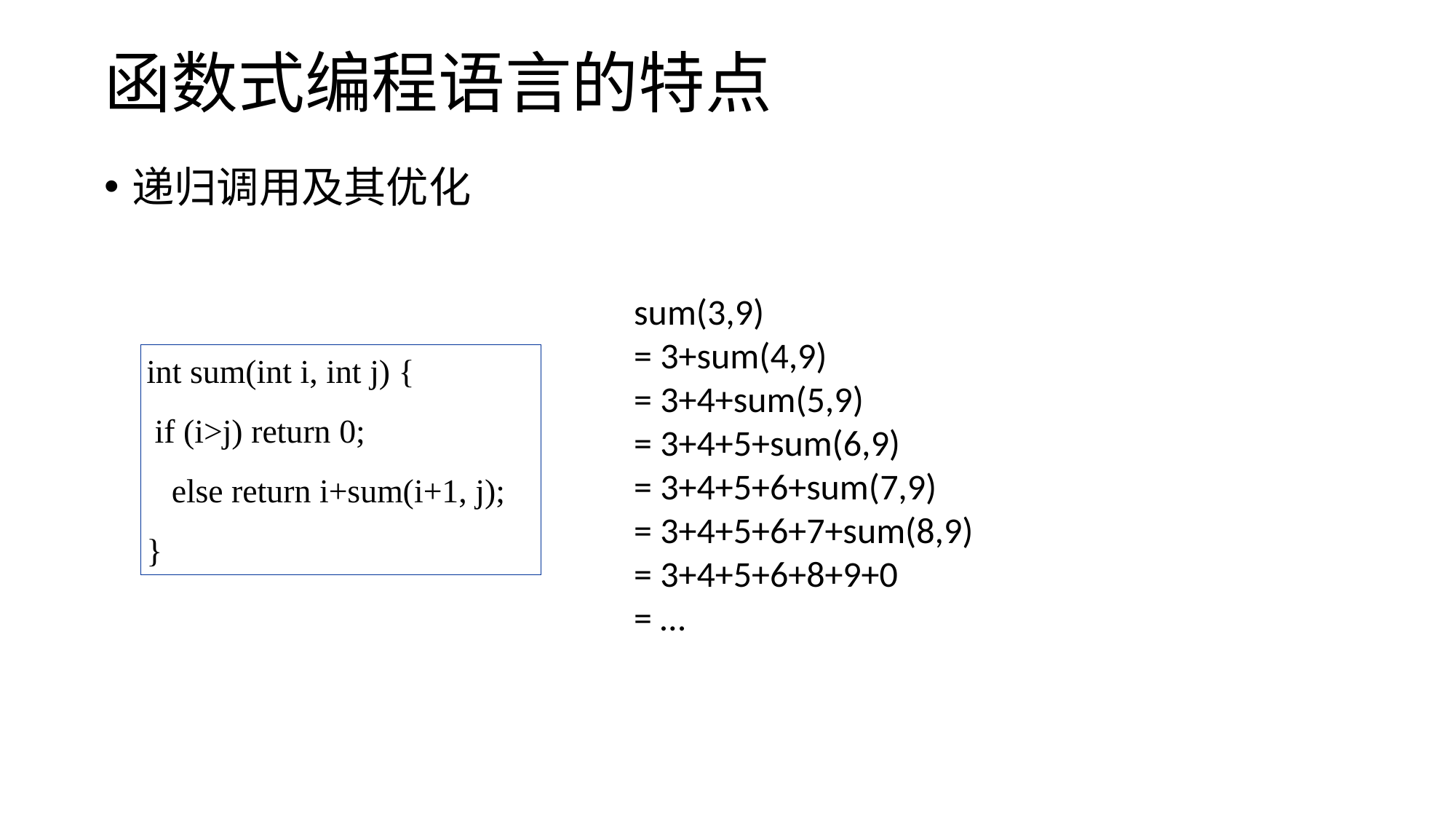

函数式编程语言的特点
递归调用及其优化
sum(3,9)
= 3+sum(4,9)
= 3+4+sum(5,9)
= 3+4+5+sum(6,9)
= 3+4+5+6+sum(7,9)
= 3+4+5+6+7+sum(8,9)
= 3+4+5+6+8+9+0
= …
int sum(int i, int j) {
 if (i>j) return 0;
   else return i+sum(i+1, j);
}